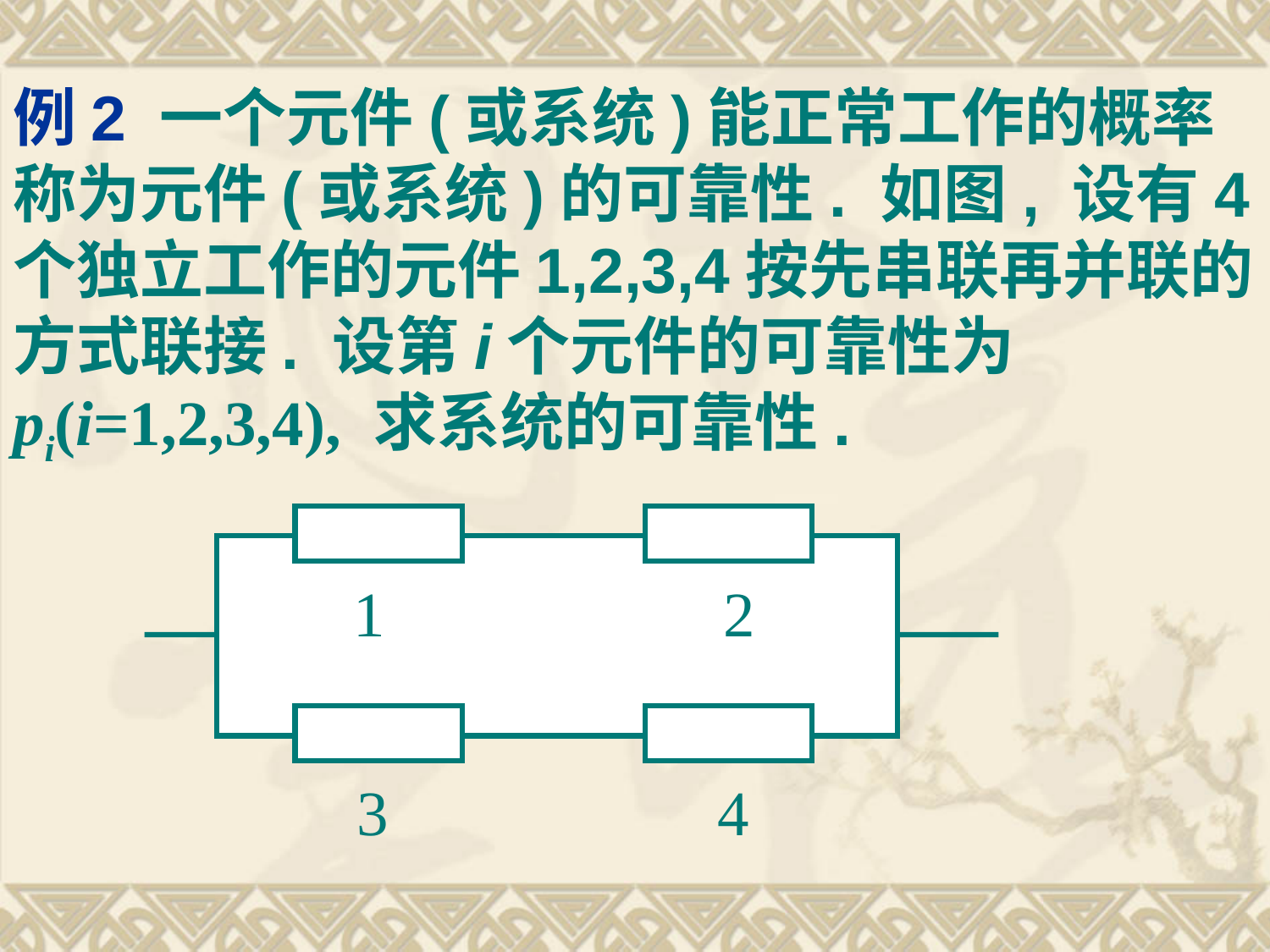

# 例2 一个元件(或系统)能正常工作的概率称为元件(或系统)的可靠性. 如图, 设有4个独立工作的元件1,2,3,4按先串联再并联的方式联接. 设第i个元件的可靠性为pi(i=1,2,3,4), 求系统的可靠性.

1
2

3
4